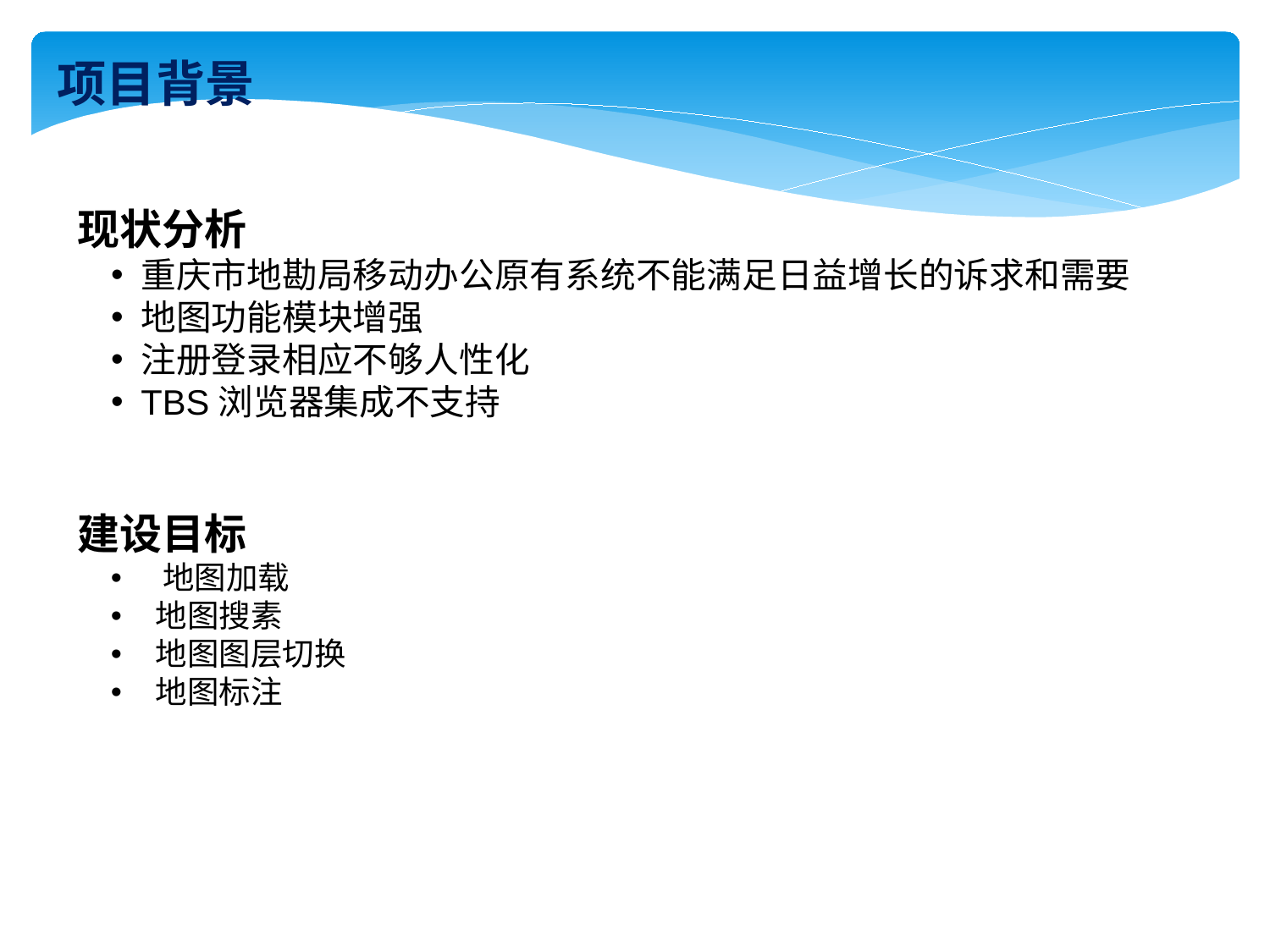

项目背景
现状分析
重庆市地勘局移动办公原有系统不能满足日益增长的诉求和需要
地图功能模块增强
注册登录相应不够人性化
TBS浏览器集成不支持

建设目标
  地图加载
 地图搜素
 地图图层切换
 地图标注